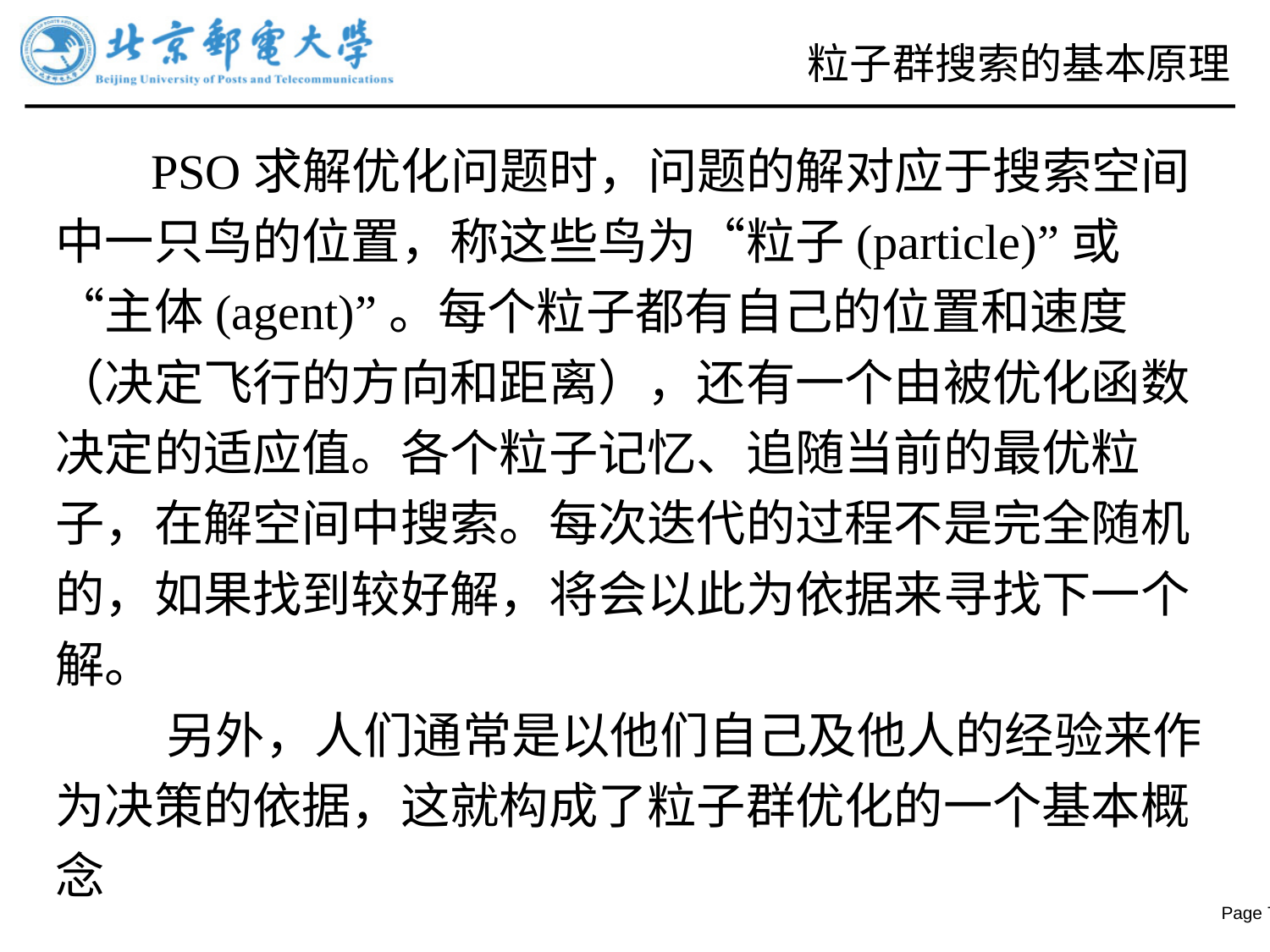

# 粒子群搜索的基本原理
         PSO求解优化问题时，问题的解对应于搜索空间中一只鸟的位置，称这些鸟为“粒子(particle)”或“主体(agent)”。每个粒子都有自己的位置和速度（决定飞行的方向和距离），还有一个由被优化函数决定的适应值。各个粒子记忆、追随当前的最优粒子，在解空间中搜索。每次迭代的过程不是完全随机的，如果找到较好解，将会以此为依据来寻找下一个解。
         另外，人们通常是以他们自己及他人的经验来作为决策的依据，这就构成了粒子群优化的一个基本概念